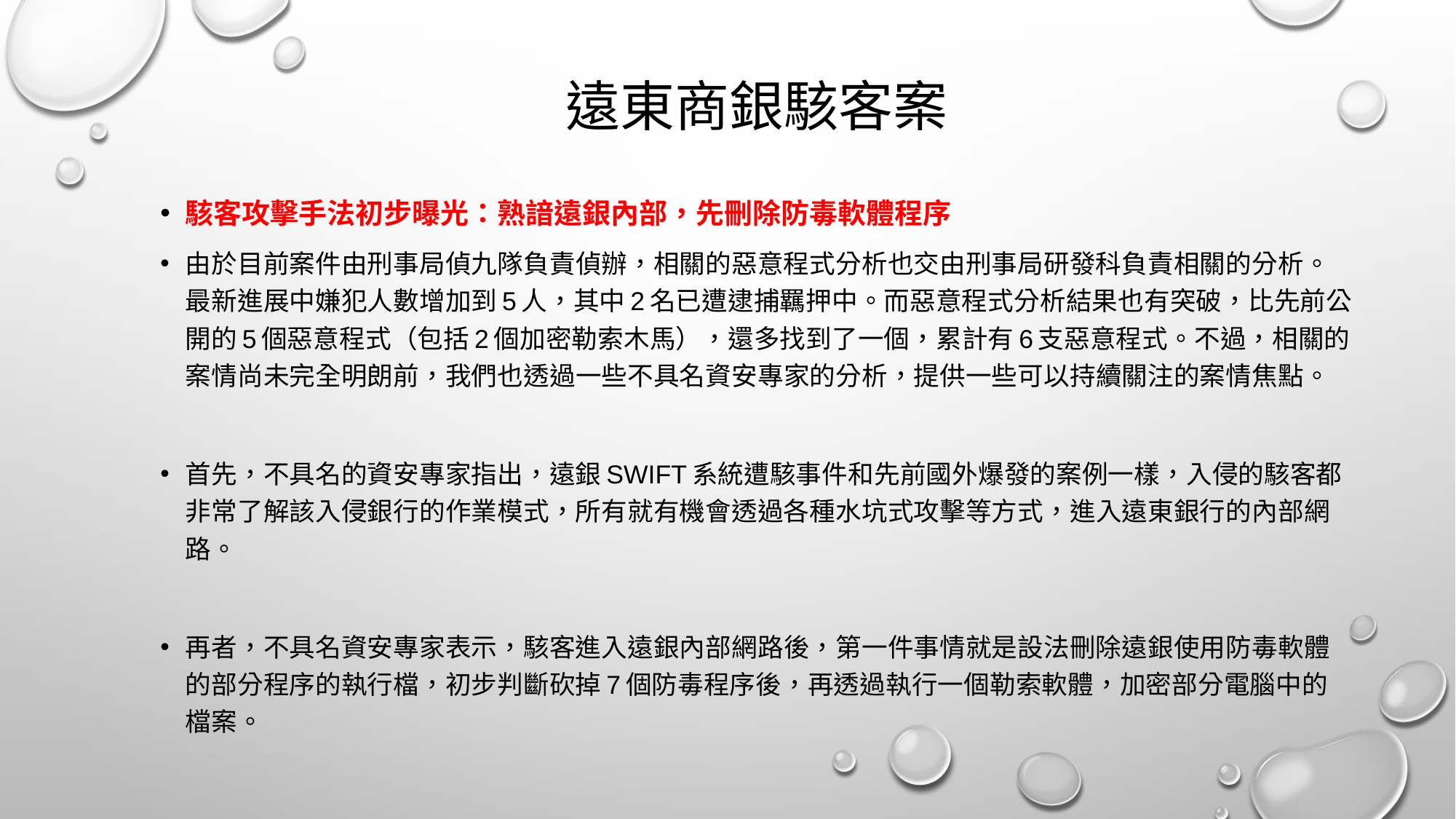

# 遠東商銀駭客案
駭客攻擊手法初步曝光：熟諳遠銀內部，先刪除防毒軟體程序
由於目前案件由刑事局偵九隊負責偵辦，相關的惡意程式分析也交由刑事局研發科負責相關的分析。最新進展中嫌犯人數增加到5人，其中2名已遭逮捕羈押中。而惡意程式分析結果也有突破，比先前公開的5個惡意程式（包括2個加密勒索木馬），還多找到了一個，累計有6支惡意程式。不過，相關的案情尚未完全明朗前，我們也透過一些不具名資安專家的分析，提供一些可以持續關注的案情焦點。

首先，不具名的資安專家指出，遠銀SWIFT系統遭駭事件和先前國外爆發的案例一樣，入侵的駭客都非常了解該入侵銀行的作業模式，所有就有機會透過各種水坑式攻擊等方式，進入遠東銀行的內部網路。

再者，不具名資安專家表示，駭客進入遠銀內部網路後，第一件事情就是設法刪除遠銀使用防毒軟體的部分程序的執行檔，初步判斷砍掉7個防毒程序後，再透過執行一個勒索軟體，加密部分電腦中的檔案。